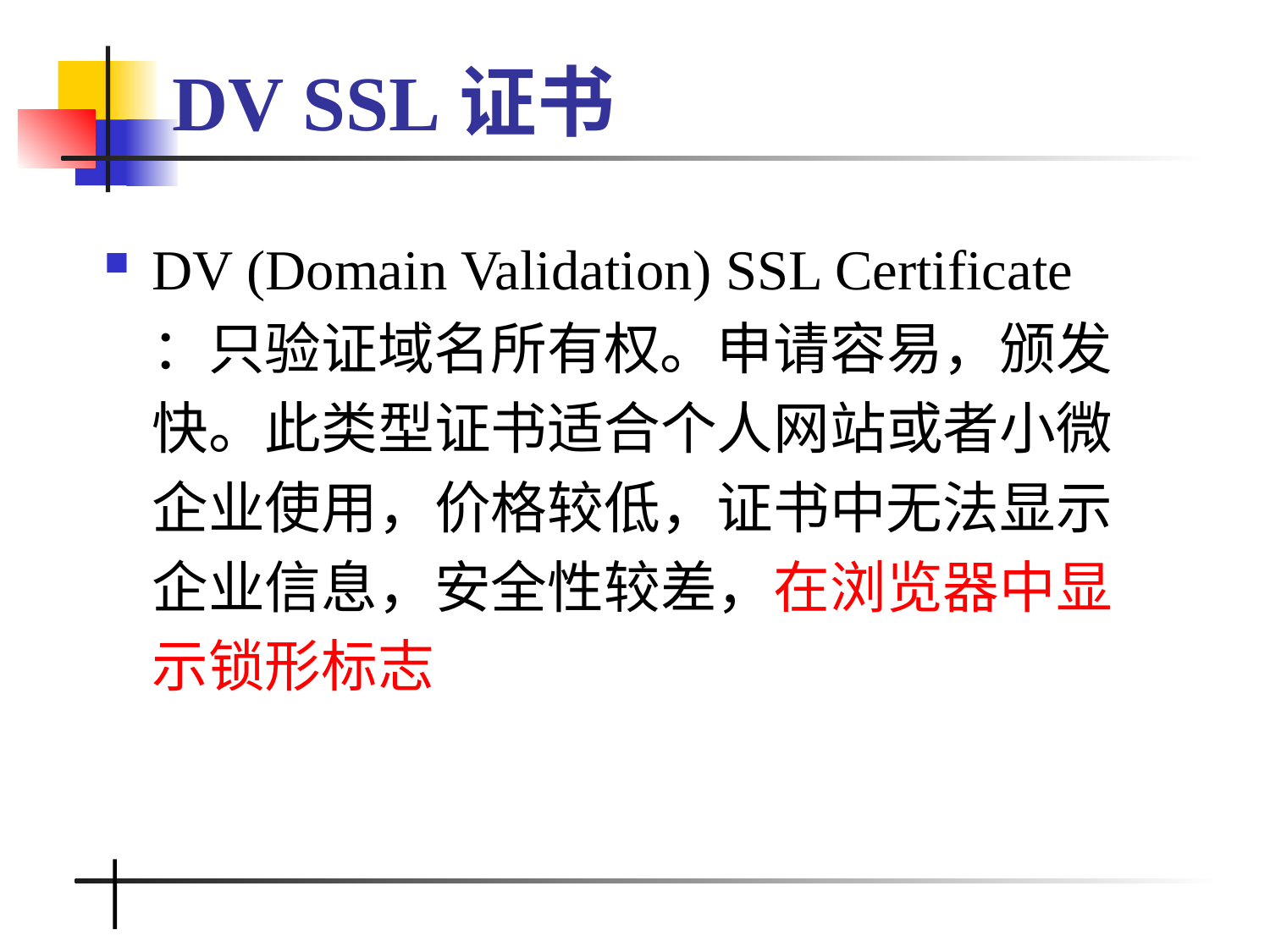

# DV SSL证书
DV (Domain Validation) SSL Certificate ：只验证域名所有权。申请容易，颁发快。此类型证书适合个人网站或者小微企业使用，价格较低，证书中无法显示企业信息，安全性较差，在浏览器中显示锁形标志